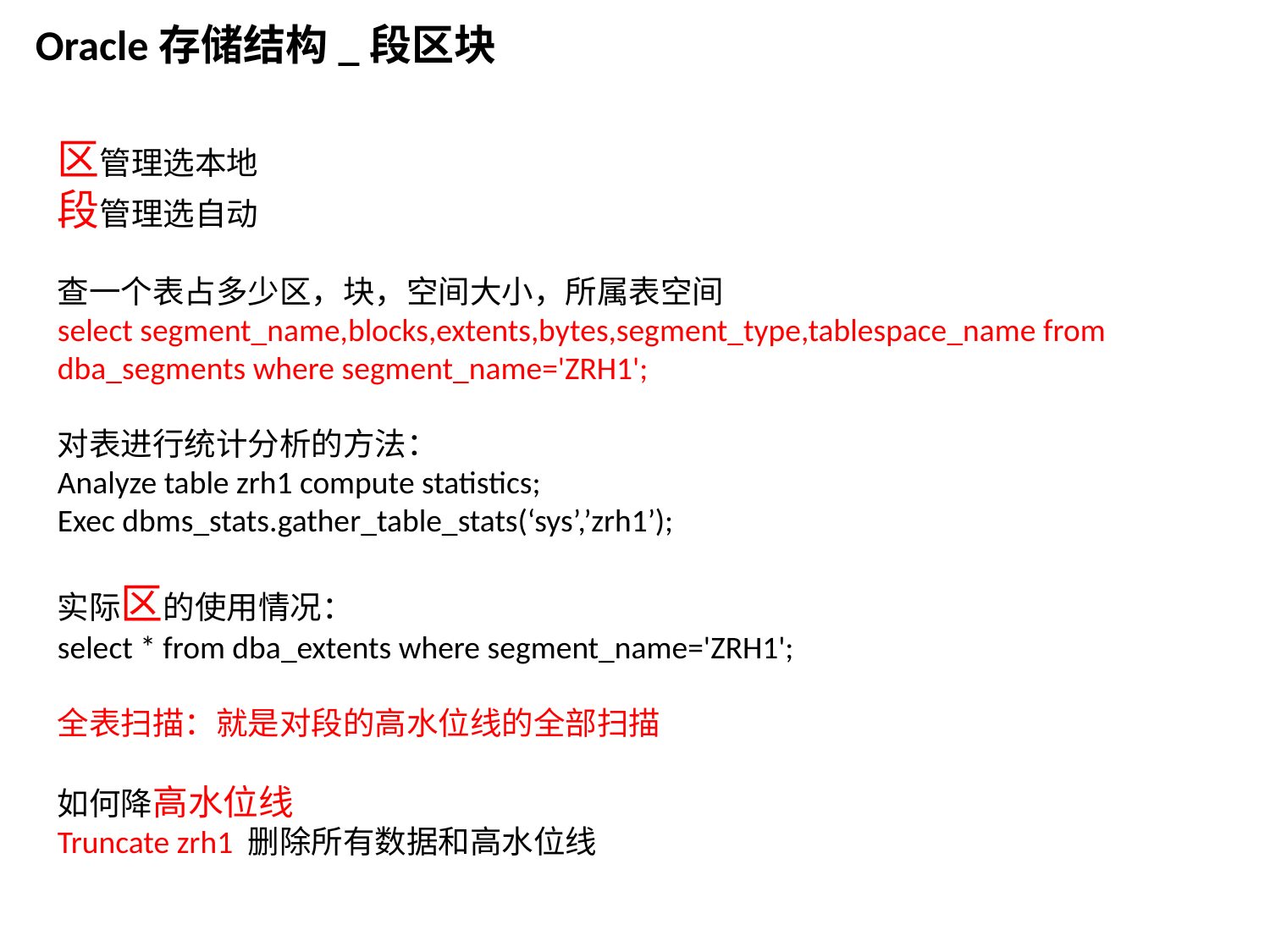

Oracle存储结构_段区块
区管理选本地
段管理选自动

查一个表占多少区，块，空间大小，所属表空间
select segment_name,blocks,extents,bytes,segment_type,tablespace_name from dba_segments where segment_name='ZRH1';

对表进行统计分析的方法：
Analyze table zrh1 compute statistics;
Exec dbms_stats.gather_table_stats(‘sys’,’zrh1’);

实际区的使用情况：
select * from dba_extents where segment_name='ZRH1';

全表扫描：就是对段的高水位线的全部扫描

如何降高水位线
Truncate zrh1 删除所有数据和高水位线